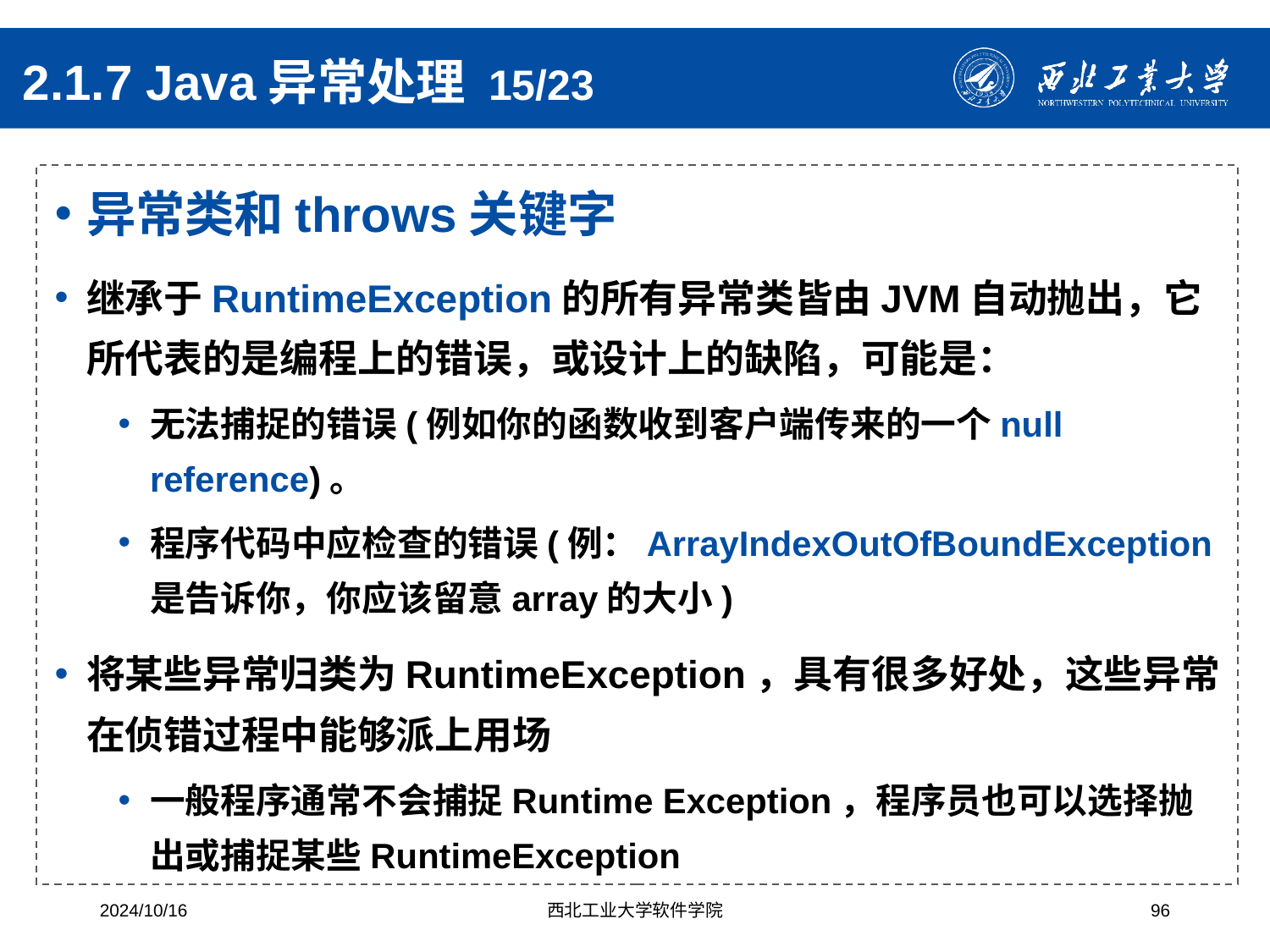

# 2.1.7 Java异常处理 15/23
异常类和throws关键字
继承于RuntimeException的所有异常类皆由JVM自动抛出，它所代表的是编程上的错误，或设计上的缺陷，可能是：
无法捕捉的错误(例如你的函数收到客户端传来的一个null reference)。
程序代码中应检查的错误(例：ArrayIndexOutOfBoundException是告诉你，你应该留意array的大小)
将某些异常归类为RuntimeException，具有很多好处，这些异常在侦错过程中能够派上用场
一般程序通常不会捕捉Runtime Exception，程序员也可以选择抛出或捕捉某些RuntimeException

2024/10/16
西北工业大学软件学院
96